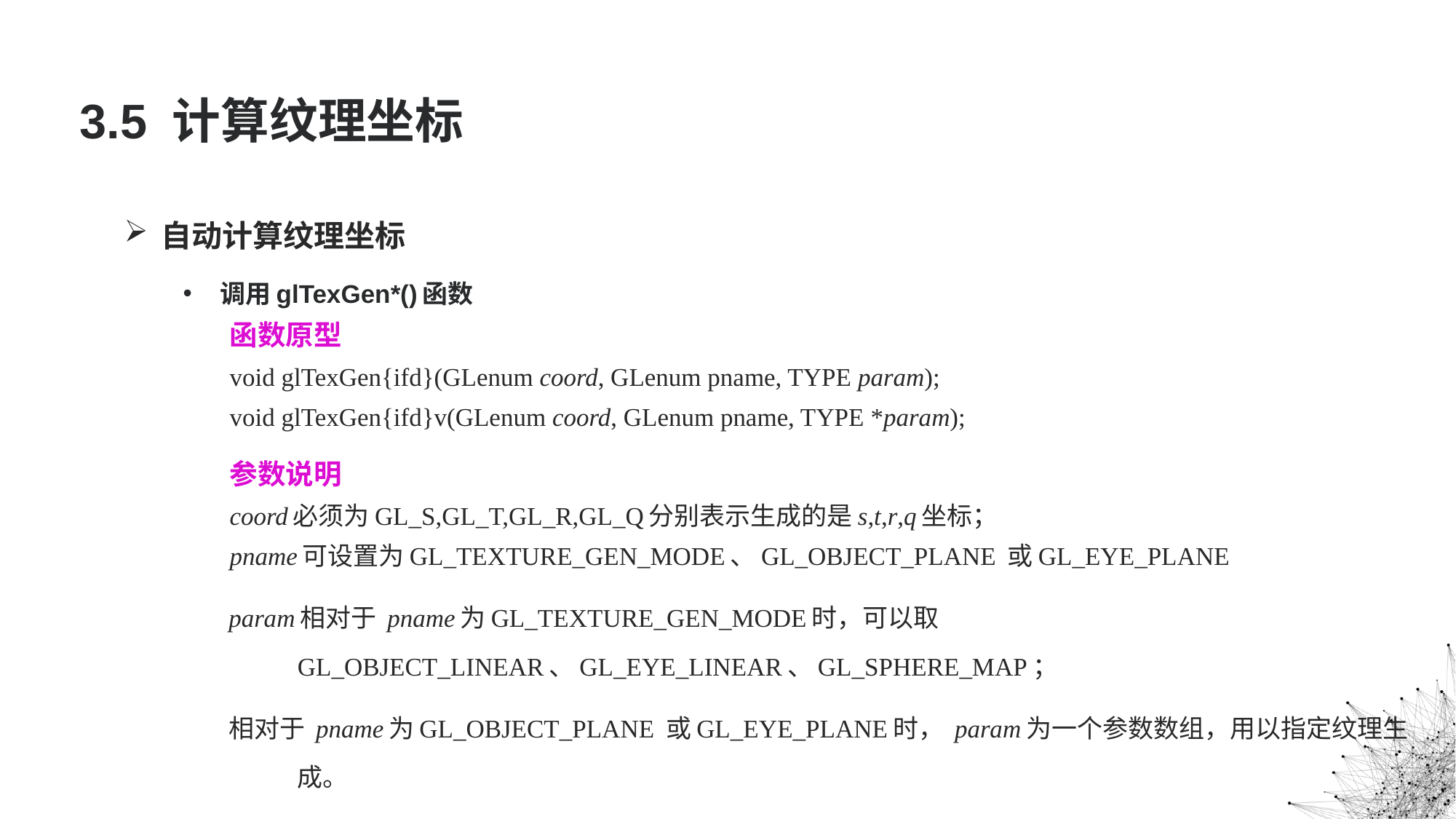

# 3.5 计算纹理坐标
自动计算纹理坐标
调用glTexGen*()函数
函数原型
void glTexGen{ifd}(GLenum coord, GLenum pname, TYPE param);
void glTexGen{ifd}v(GLenum coord, GLenum pname, TYPE *param);

参数说明
coord必须为GL_S,GL_T,GL_R,GL_Q分别表示生成的是s,t,r,q坐标；
pname可设置为GL_TEXTURE_GEN_MODE、GL_OBJECT_PLANE 或GL_EYE_PLANE
param相对于 pname为GL_TEXTURE_GEN_MODE时，可以取GL_OBJECT_LINEAR、GL_EYE_LINEAR、GL_SPHERE_MAP；
相对于 pname为GL_OBJECT_PLANE 或GL_EYE_PLANE时， param为一个参数数组，用以指定纹理生成。